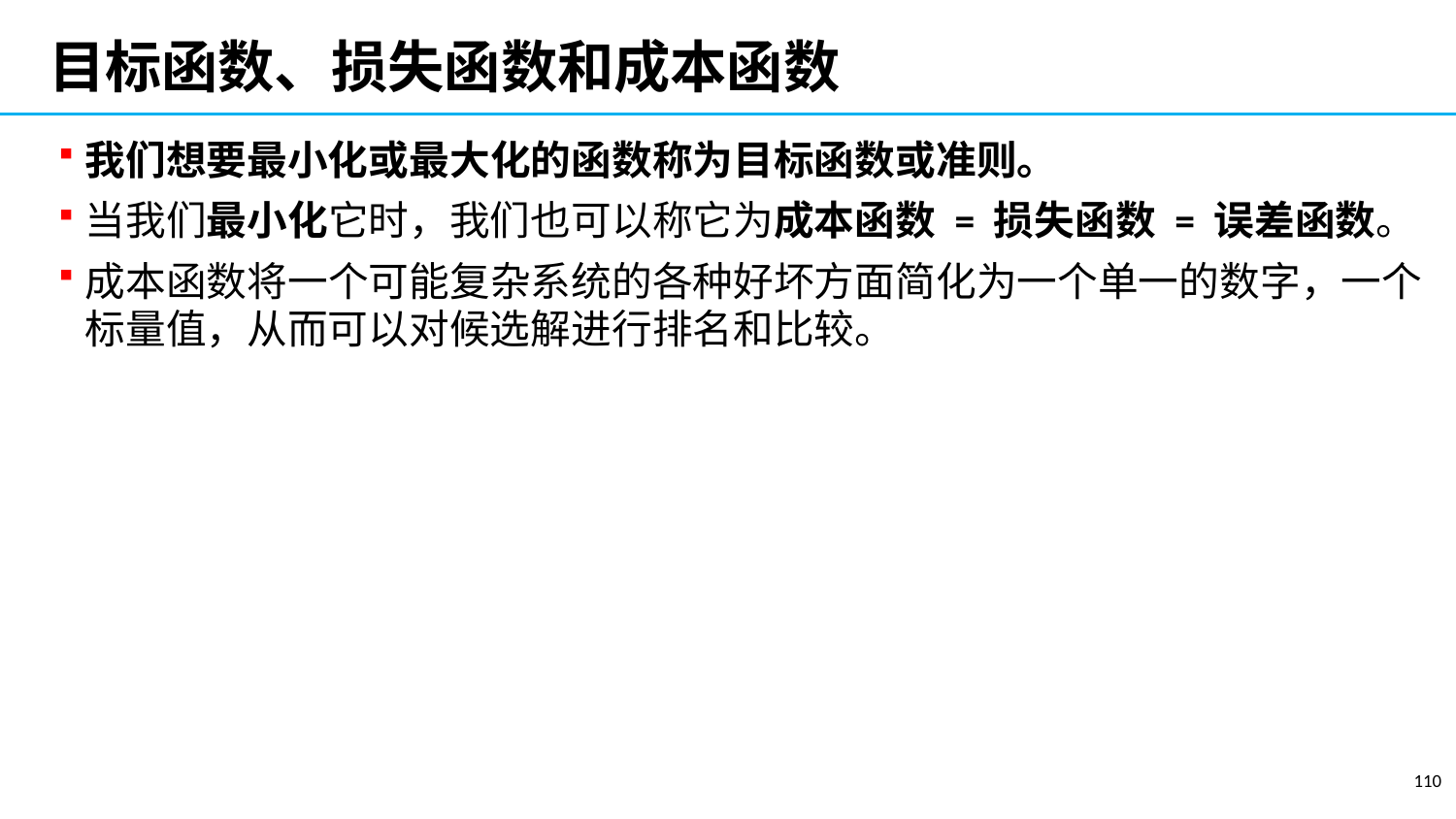

# 目标函数、损失函数和成本函数

我们想要最小化或最大化的函数称为目标函数或准则。
当我们最小化它时，我们也可以称它为成本函数 = 损失函数 = 误差函数。
成本函数将一个可能复杂系统的各种好坏方面简化为一个单一的数字，一个标量值，从而可以对候选解进行排名和比较。
110